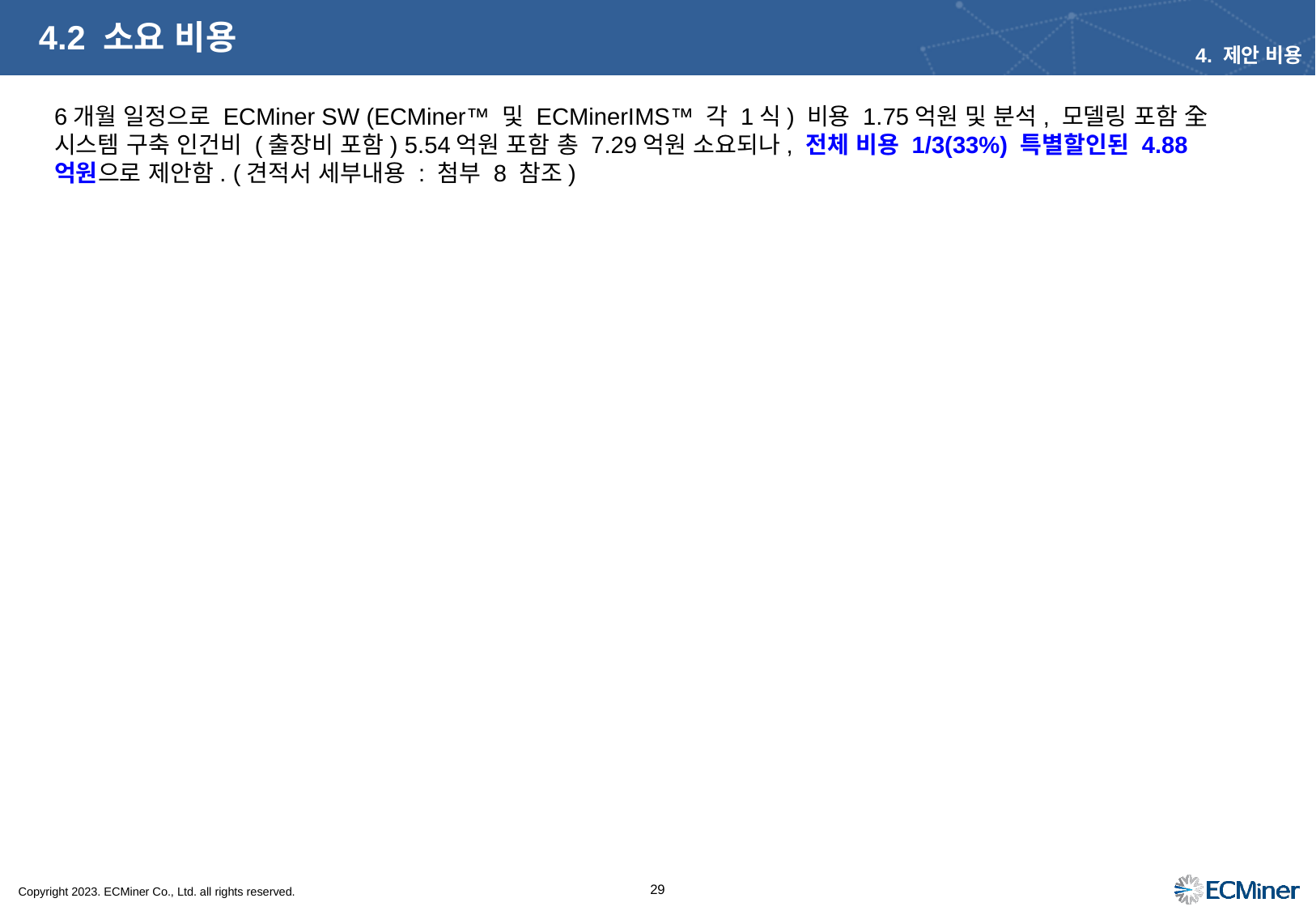

4.2 소요 비용
4. 제안 비용
6개월 일정으로 ECMiner SW (ECMiner™ 및 ECMinerIMS™ 각 1식) 비용 1.75억원 및 분석, 모델링 포함 全 시스템 구축 인건비 (출장비 포함) 5.54억원 포함 총 7.29억원 소요되나, 전체 비용 1/3(33%) 특별할인된 4.88억원으로 제안함. (견적서 세부내용 : 첨부 8 참조)